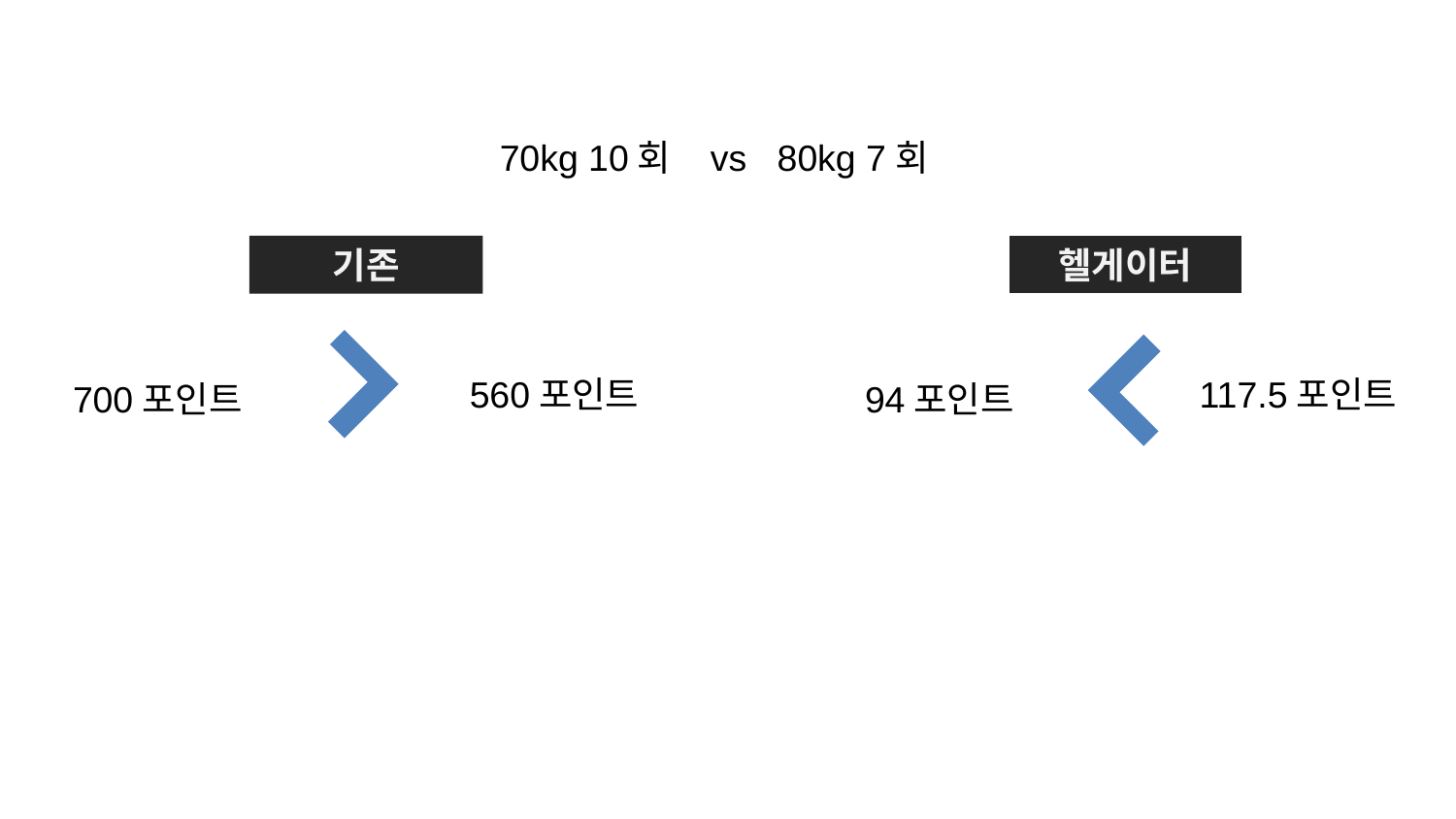

70kg 10회   vs   80kg 7회
기존
헬게이터

117.5포인트
560포인트
94포인트
700포인트